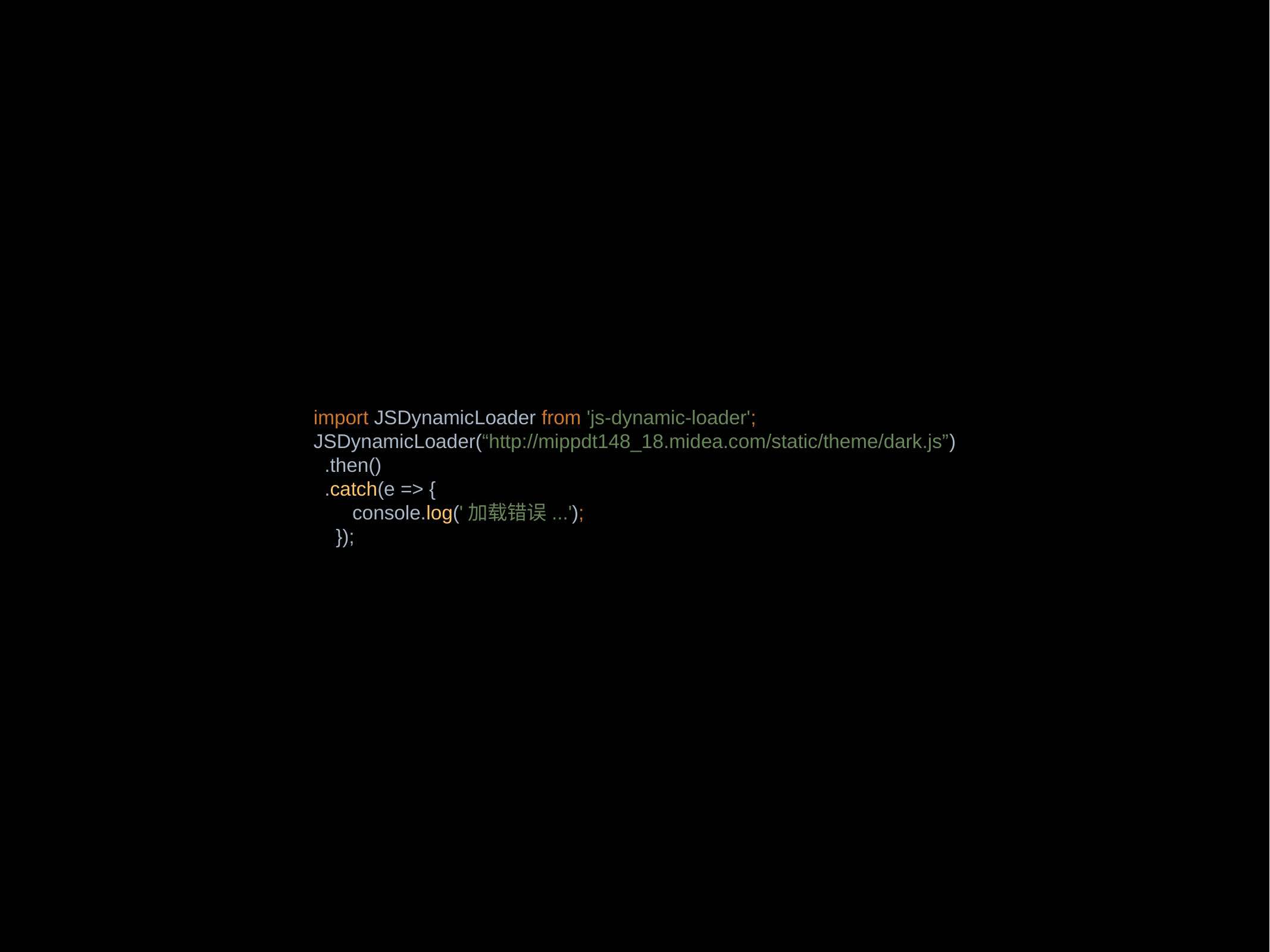

import JSDynamicLoader from 'js-dynamic-loader';
JSDynamicLoader(“http://mippdt148_18.midea.com/static/theme/dark.js”)
  .then()
  .catch(e => {
   console.log('加载错误...');
});